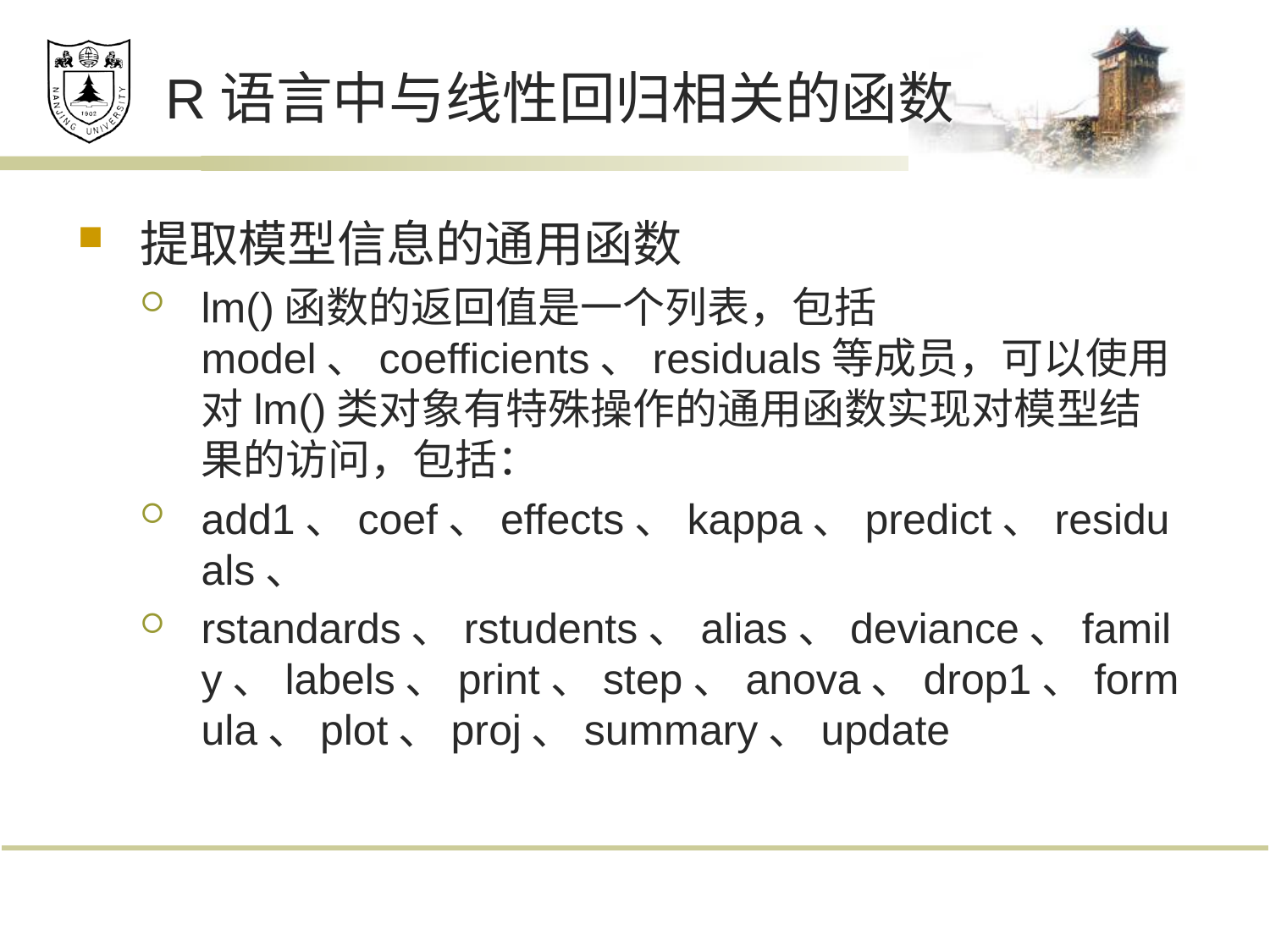

# R语言中与线性回归相关的函数
提取模型信息的通用函数
lm()函数的返回值是一个列表，包括model、coefficients、residuals等成员，可以使用对lm()类对象有特殊操作的通用函数实现对模型结果的访问，包括：
add1、coef、effects、kappa、predict、residuals、
rstandards、rstudents、alias、deviance、family、labels、print、step、anova、drop1、formula、plot、proj、summary、update